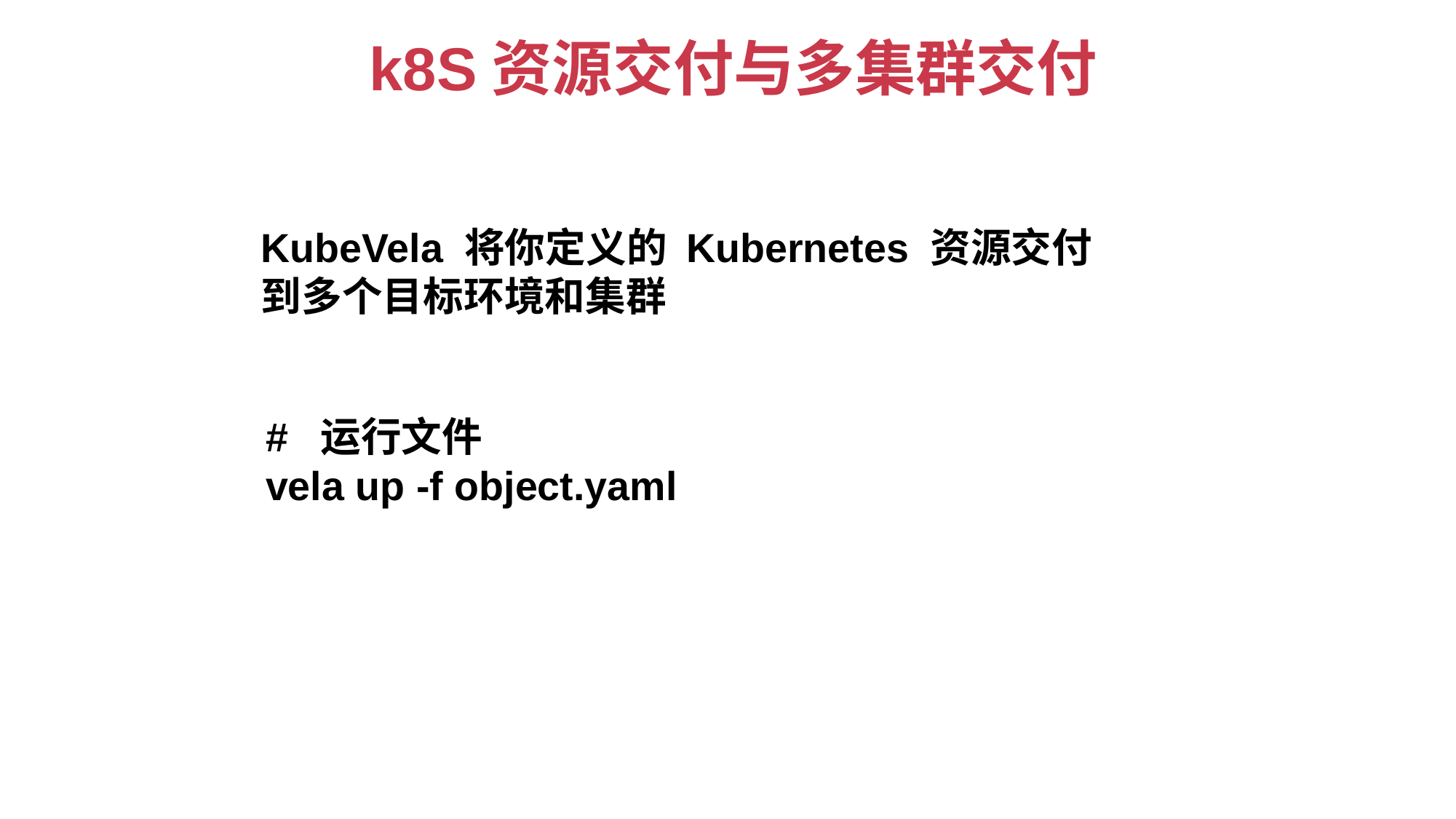

k8S资源交付与多集群交付

KubeVela 将你定义的 Kubernetes 资源交付到多个目标环境和集群

#  运行文件
vela up -f object.yaml